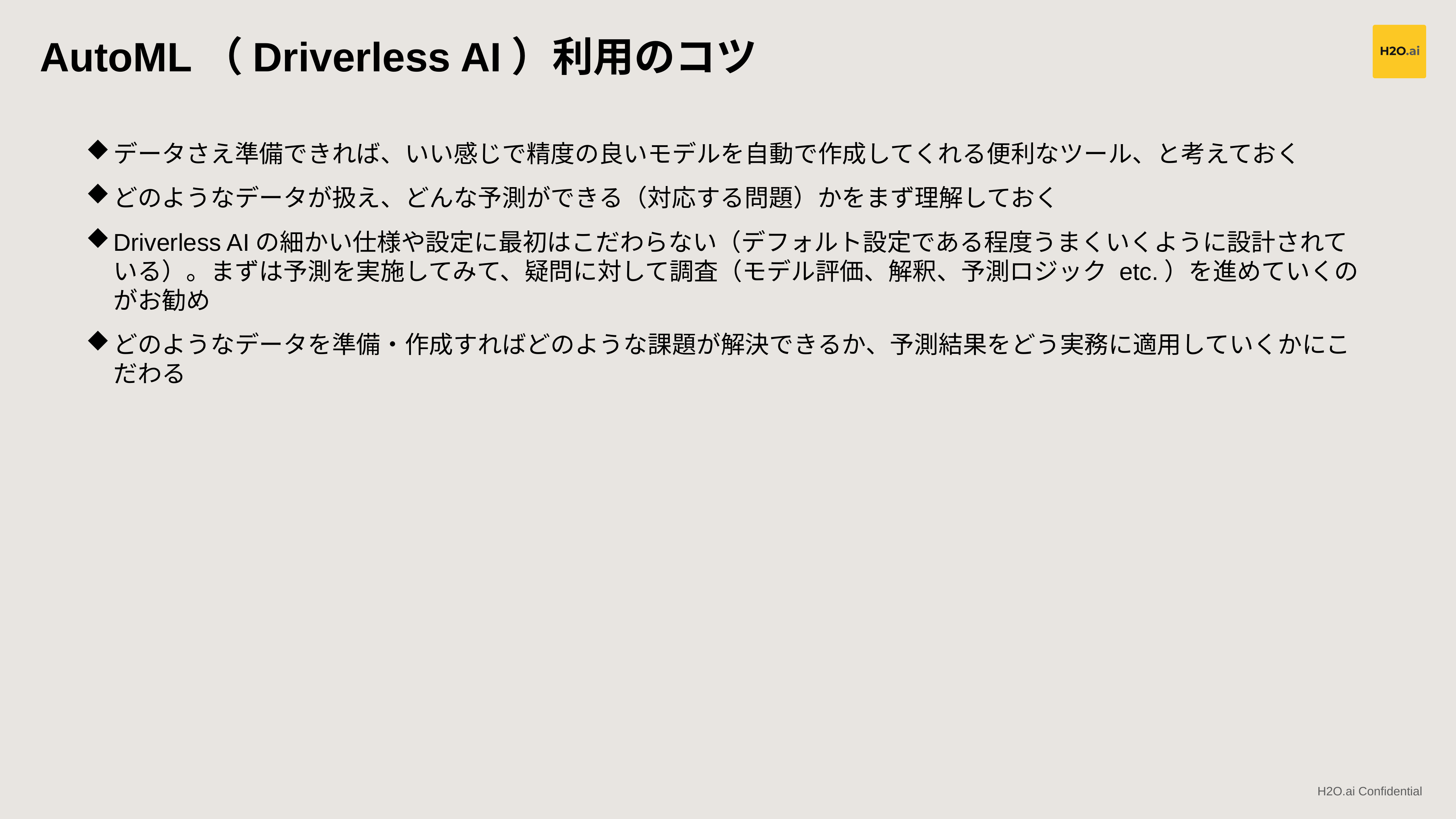

AutoML（Driverless AI）利用のコツ
データさえ準備できれば、いい感じで精度の良いモデルを自動で作成してくれる便利なツール、と考えておく
どのようなデータが扱え、どんな予測ができる（対応する問題）かをまず理解しておく
Driverless AIの細かい仕様や設定に最初はこだわらない（デフォルト設定である程度うまくいくように設計されている）。まずは予測を実施してみて、疑問に対して調査（モデル評価、解釈、予測ロジック etc.）を進めていくのがお勧め
どのようなデータを準備・作成すればどのような課題が解決できるか、予測結果をどう実務に適用していくかにこだわる